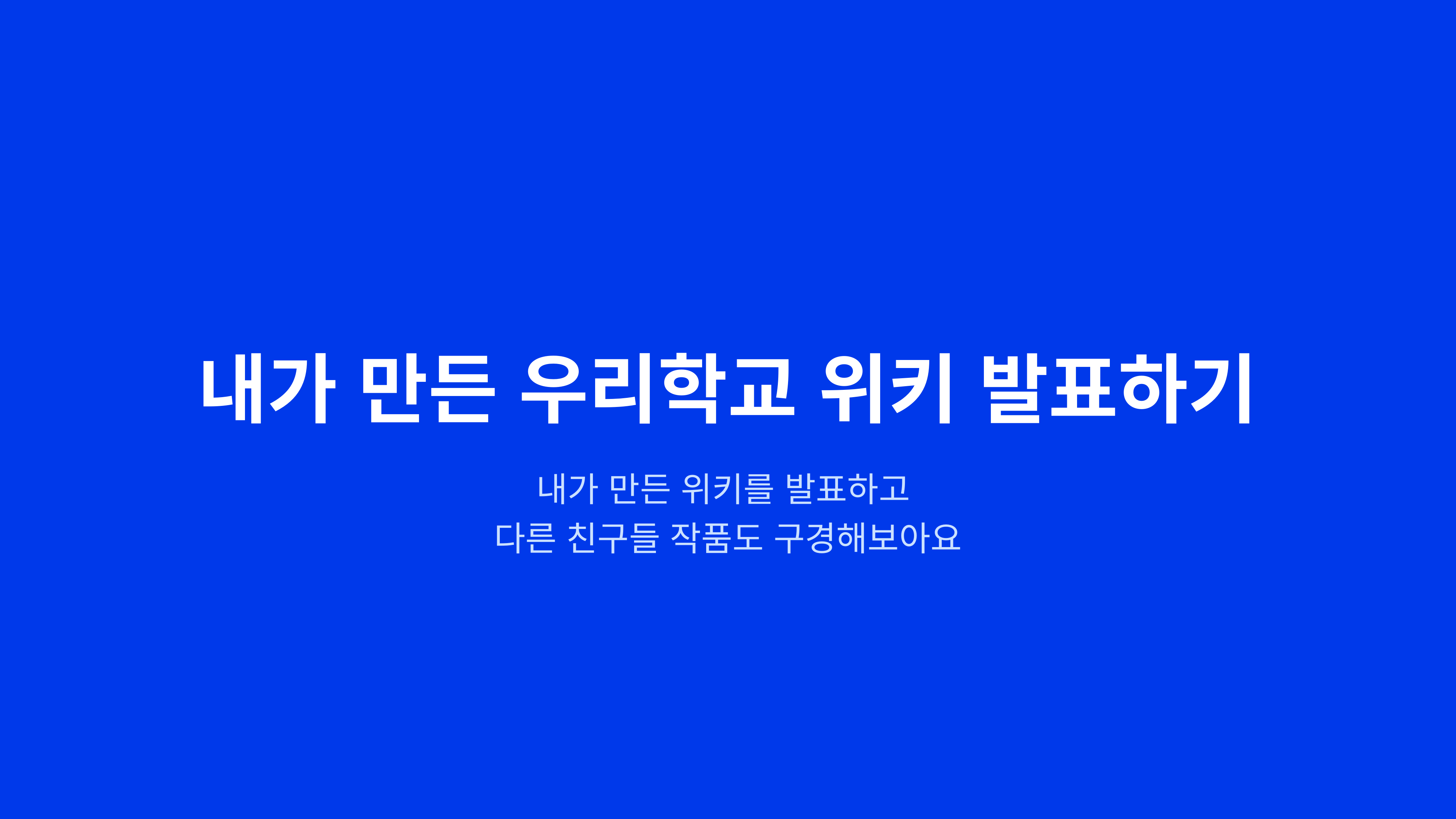

내가 만든 우리학교 위키 발표하기
내가 만든 위키를 발표하고
다른 친구들 작품도 구경해보아요👀